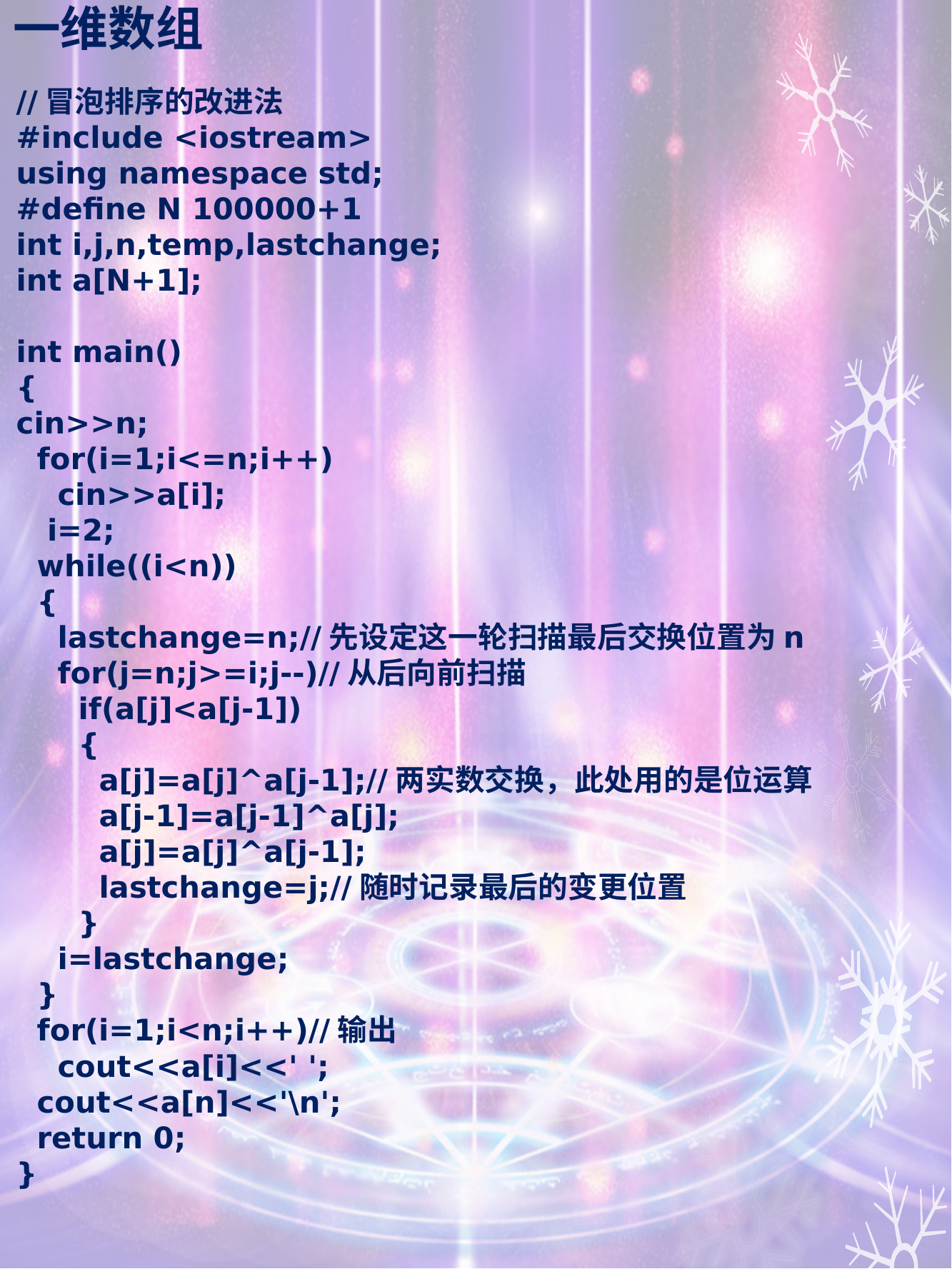

# 一维数组
//冒泡排序的改进法
#include <iostream>
using namespace std;
#define N 100000+1
int i,j,n,temp,lastchange;
int a[N+1];

int main()
{
cin>>n;
  for(i=1;i<=n;i++)
    cin>>a[i];
   i=2;
  while((i<n))
  {
    lastchange=n;//先设定这一轮扫描最后交换位置为n
    for(j=n;j>=i;j--)//从后向前扫描
      if(a[j]<a[j-1])
      {
        a[j]=a[j]^a[j-1];//两实数交换，此处用的是位运算
        a[j-1]=a[j-1]^a[j];
        a[j]=a[j]^a[j-1];
        lastchange=j;//随时记录最后的变更位置
      }
    i=lastchange;
  }
  for(i=1;i<n;i++)//输出
    cout<<a[i]<<' ';
  cout<<a[n]<<'\n';
  return 0;
}